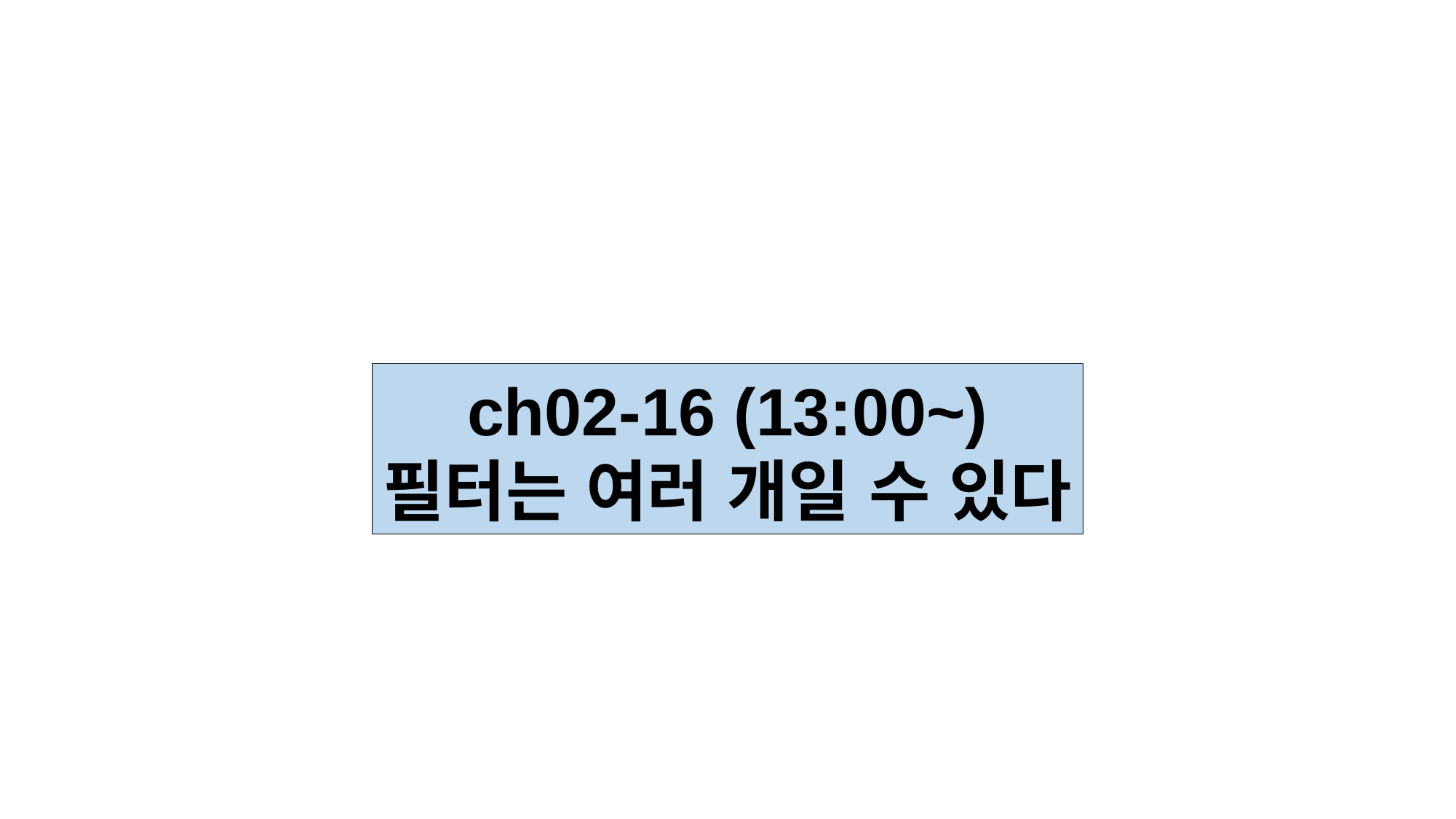

ch02-16 (13:00~)
필터는 여러 개일 수 있다